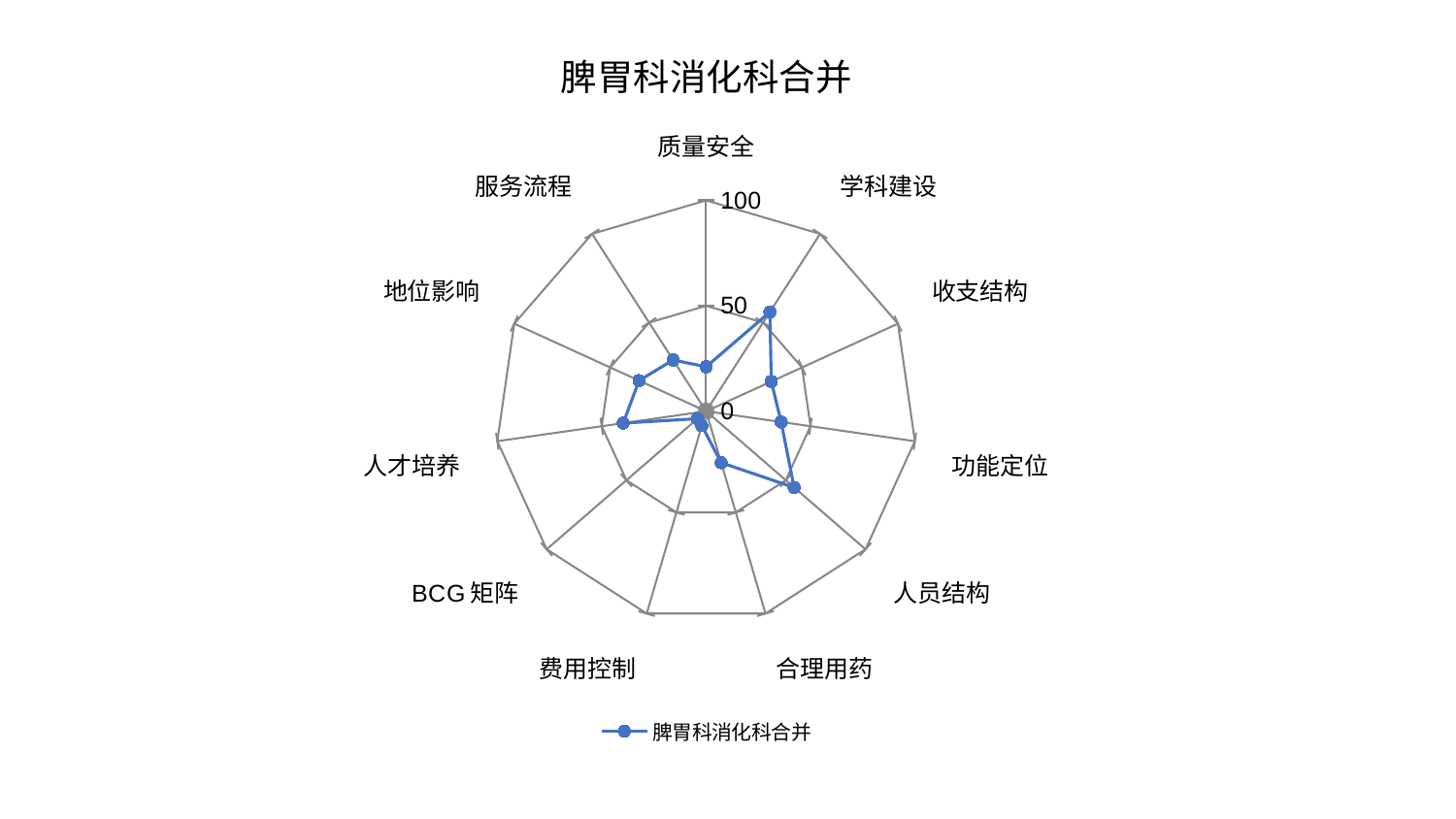

### Chart: 脾胃科消化科合并

| Category | 脾胃科消化科合并 |
|---|---|
| 质量安全 | 21.093302059444195 |
| 学科建设 | 55.963434913508536 |
| 收支结构 | 33.98521930433419 |
| 功能定位 | 35.95207787104828 |
| 人员结构 | 55.23761128489996 |
| 合理用药 | 25.44468504328701 |
| 费用控制 | 7.174807931746152 |
| BCG矩阵 | 5.4210885812195055 |
| 人才培养 | 39.71268345116233 |
| 地位影响 | 34.97558623203625 |
| 服务流程 | 28.90954579989486 |
115